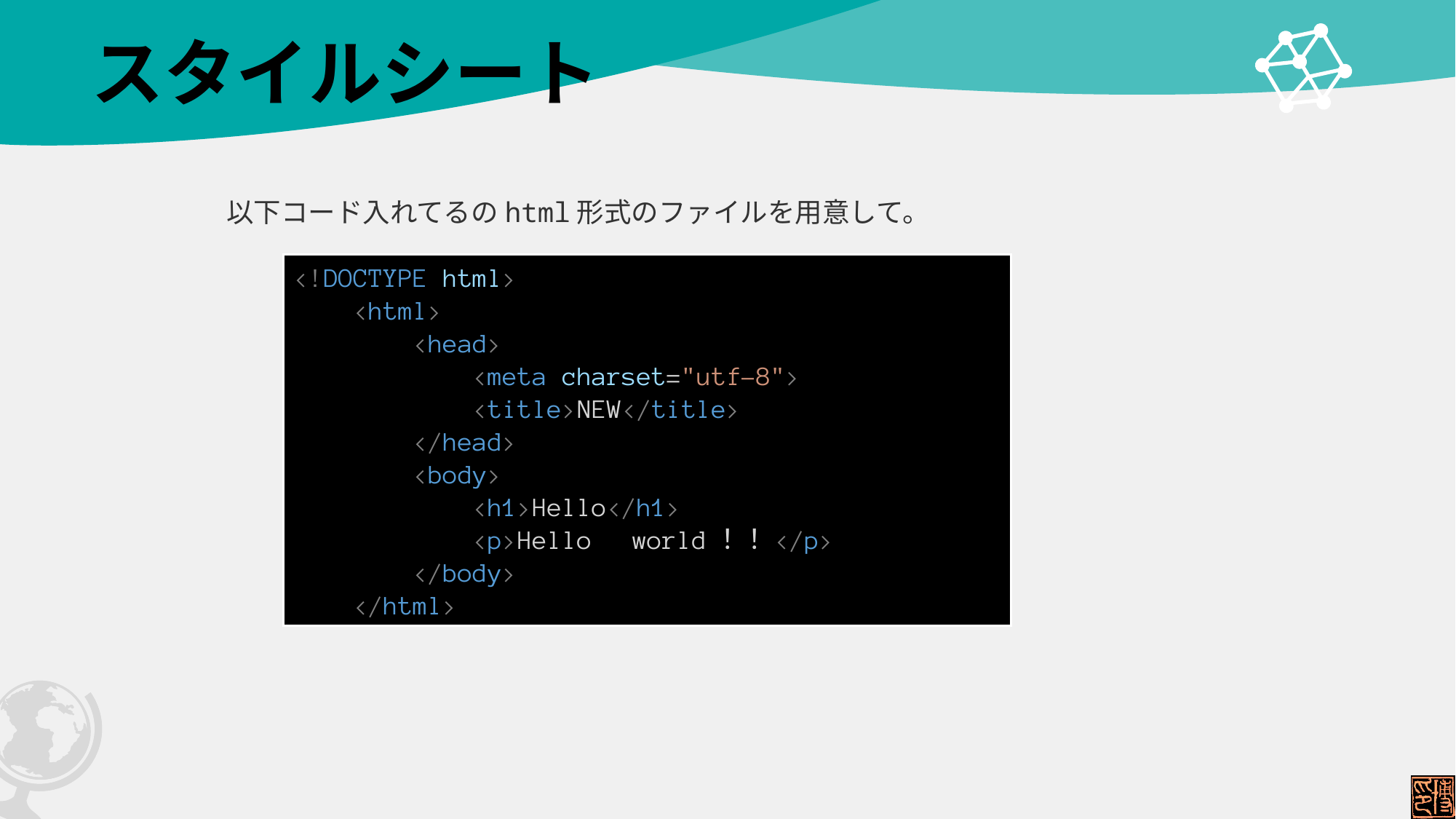

# スタイルシート
以下コード入れてるのhtml形式のファイルを用意して。
<!DOCTYPE html>
    <html>
        <head>
            <meta charset="utf-8">
            <title>NEW</title>
        </head>
        <body>
            <h1>Hello</h1>
            <p>Hello　world！！</p>
        </body>
    </html>